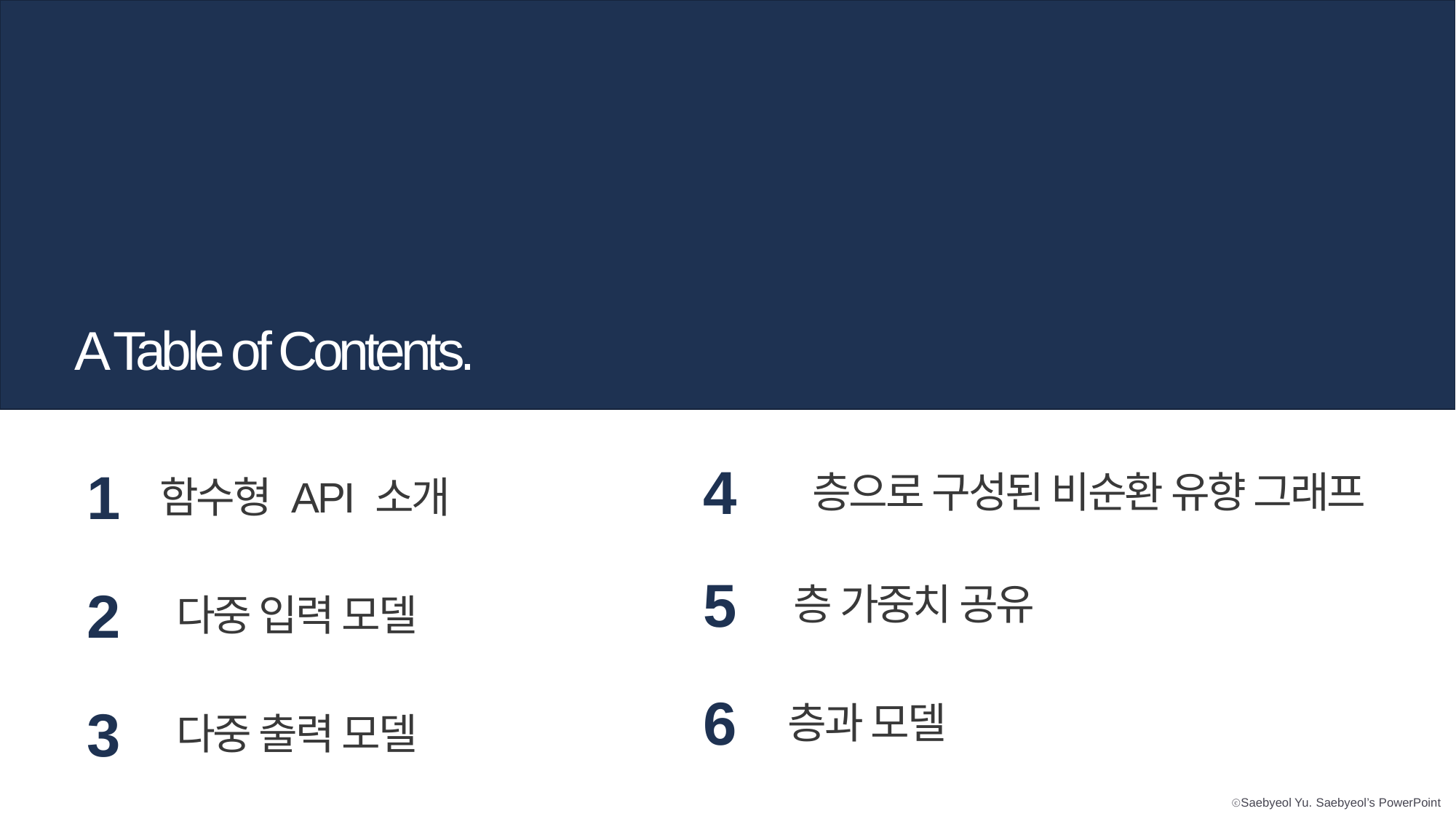

A Table of Contents.
4
층으로 구성된 비순환 유향 그래프
1
함수형 API 소개
5
층 가중치 공유
2
다중 입력 모델
6
층과 모델
3
다중 출력 모델